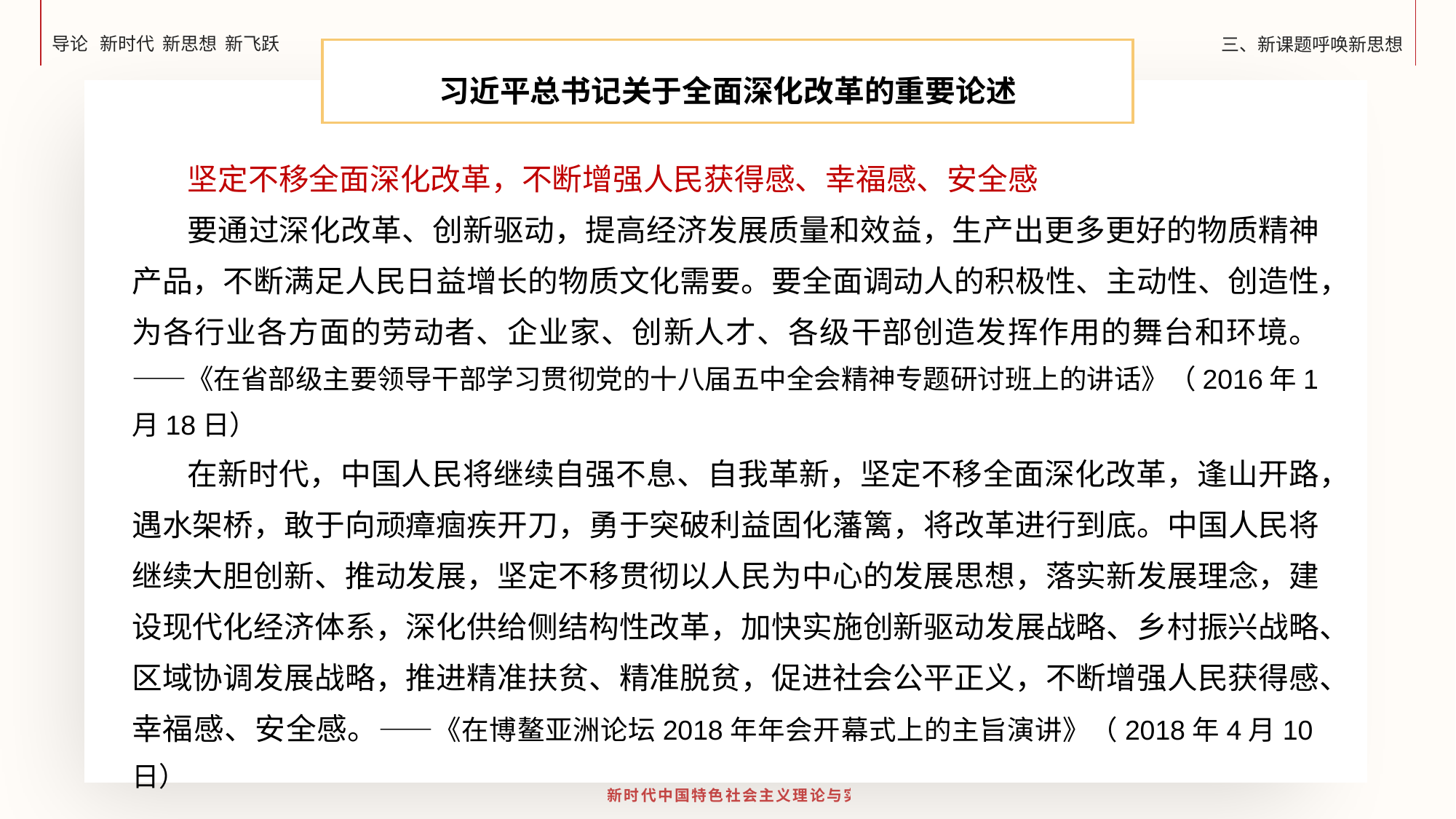

习近平总书记关于全面深化改革的重要论述

坚定不移全面深化改革，不断增强人民获得感、幸福感、安全感
要通过深化改革、创新驱动，提高经济发展质量和效益，生产出更多更好的物质精神产品，不断满足人民日益增长的物质文化需要。要全面调动人的积极性、主动性、创造性，为各行业各方面的劳动者、企业家、创新人才、各级干部创造发挥作用的舞台和环境。——《在省部级主要领导干部学习贯彻党的十八届五中全会精神专题研讨班上的讲话》（2016年1月18日）
在新时代，中国人民将继续自强不息、自我革新，坚定不移全面深化改革，逢山开路，遇水架桥，敢于向顽瘴痼疾开刀，勇于突破利益固化藩篱，将改革进行到底。中国人民将继续大胆创新、推动发展，坚定不移贯彻以人民为中心的发展思想，落实新发展理念，建设现代化经济体系，深化供给侧结构性改革，加快实施创新驱动发展战略、乡村振兴战略、区域协调发展战略，推进精准扶贫、精准脱贫，促进社会公平正义，不断增强人民获得感、幸福感、安全感。——《在博鳌亚洲论坛2018年年会开幕式上的主旨演讲》（2018年4月10日）